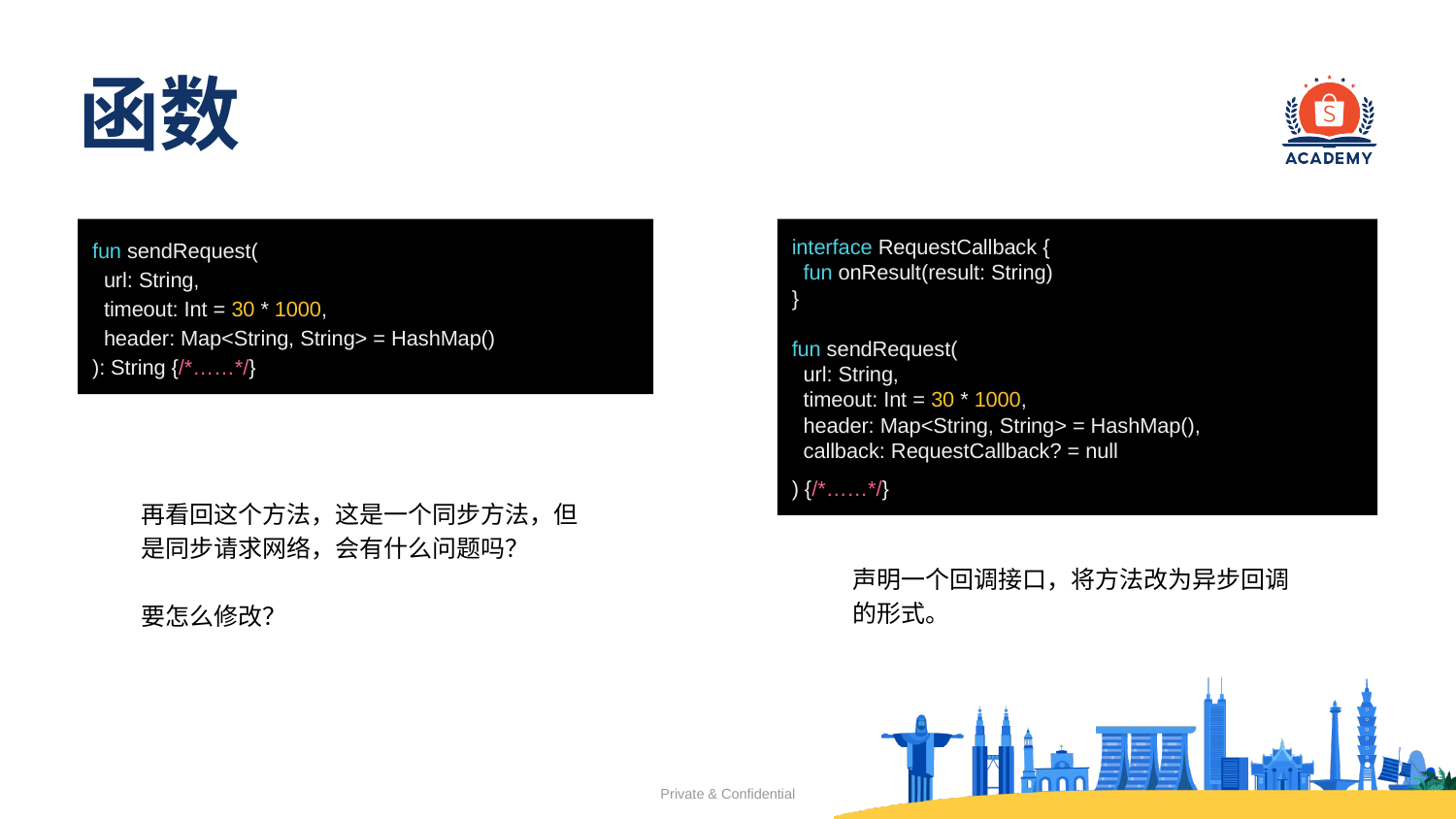

# 函数
fun sendRequest(
  url: String,
  timeout: Int = 30 * 1000,
  header: Map<String, String> = HashMap()
): String {/*……*/}
interface RequestCallback {
  fun onResult(result: String)
}

fun sendRequest(
  url: String,
  timeout: Int = 30 * 1000,
  header: Map<String, String> = HashMap(),
  callback: RequestCallback? = null
) {/*……*/}
再看回这个方法，这是一个同步方法，但是同步请求网络，会有什么问题吗？

要怎么修改？
声明一个回调接口，将方法改为异步回调的形式。